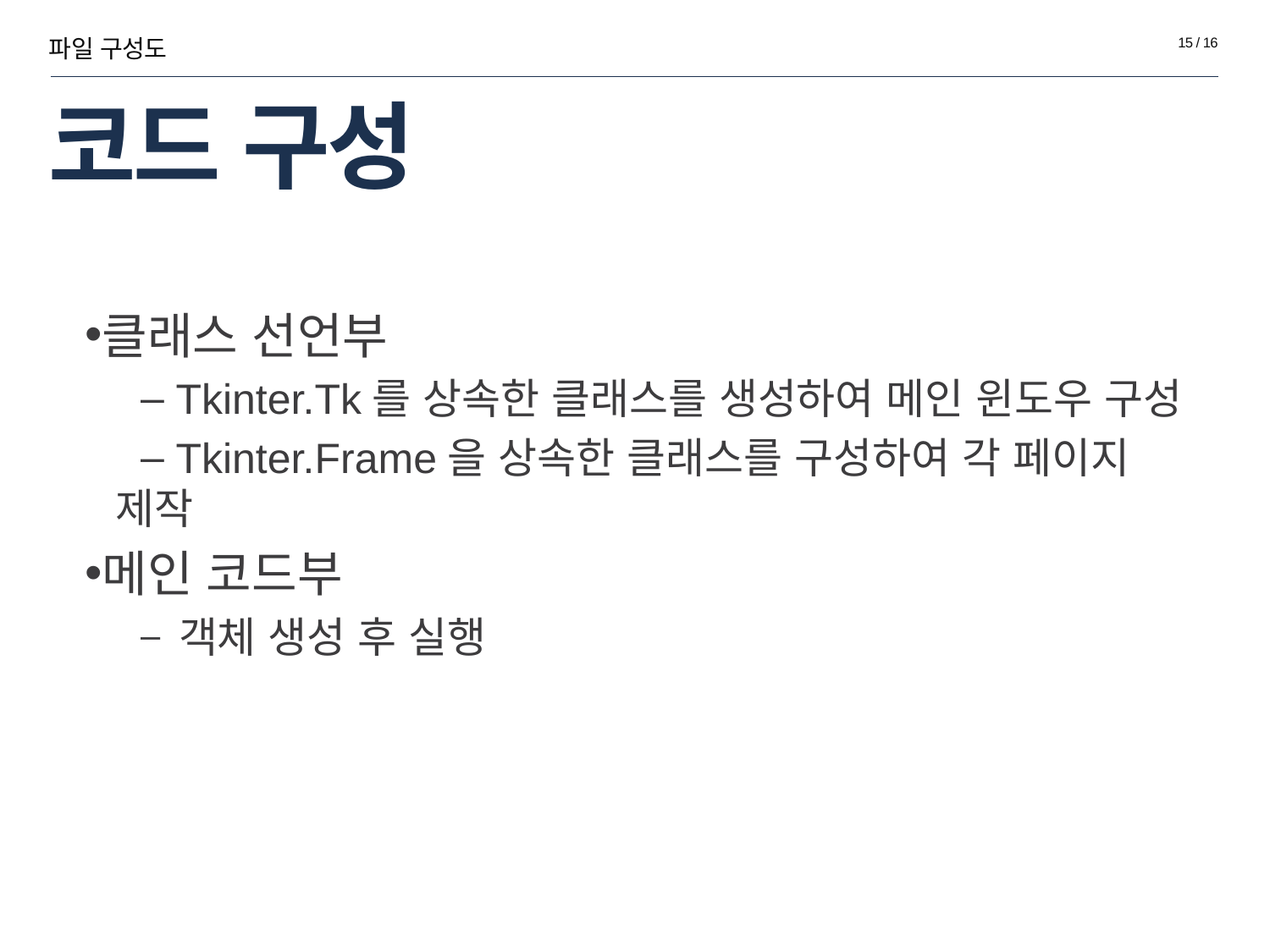

파일 구성도
15 / 16
# 코드 구성
클래스 선언부
 Tkinter.Tk를 상속한 클래스를 생성하여 메인 윈도우 구성
 Tkinter.Frame을 상속한 클래스를 구성하여 각 페이지 제작
메인 코드부
 객체 생성 후 실행